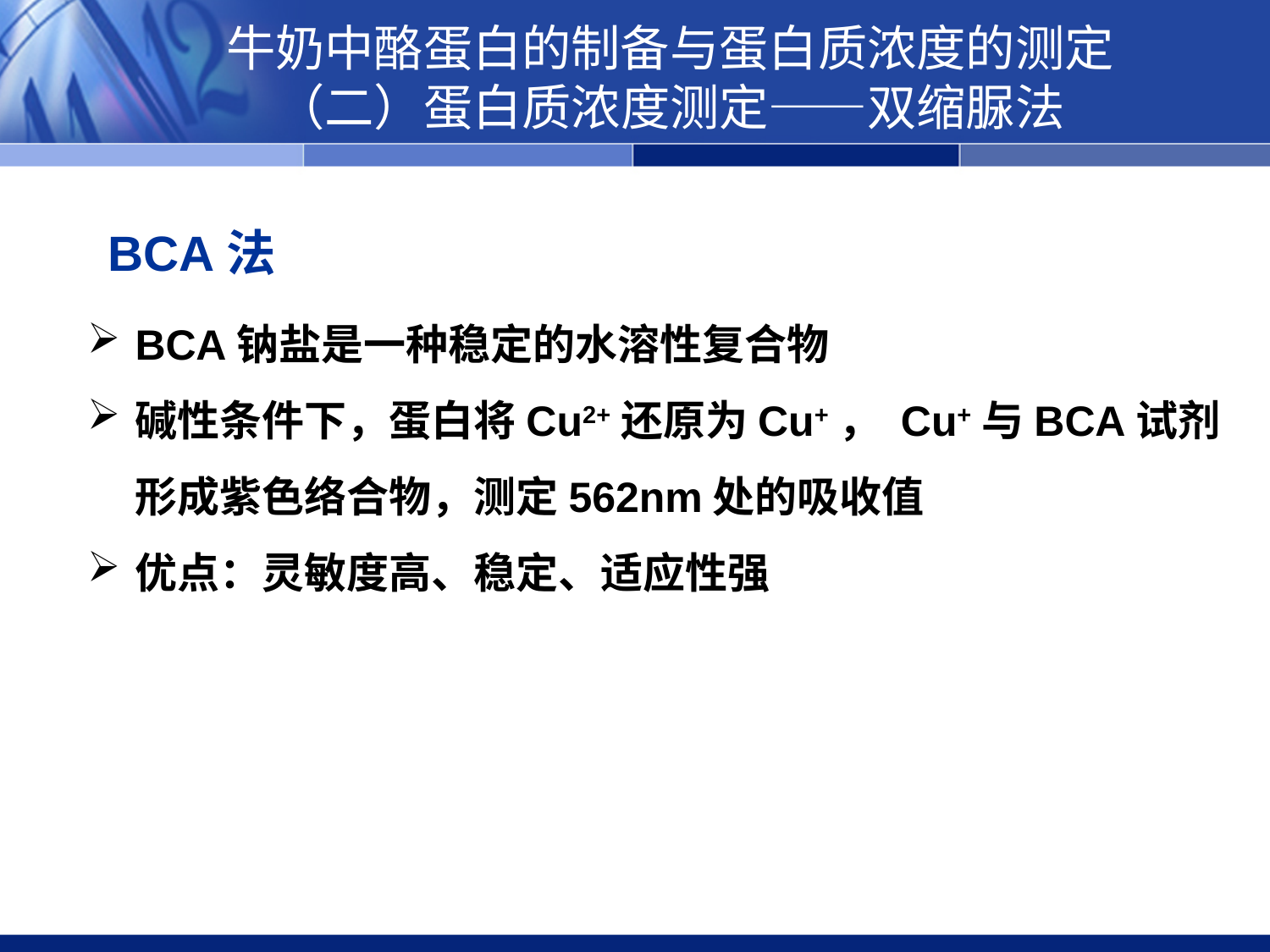

牛奶中酪蛋白的制备与蛋白质浓度的测定
（二）蛋白质浓度测定——双缩脲法
BCA法
BCA钠盐是一种稳定的水溶性复合物
碱性条件下，蛋白将Cu2+还原为Cu+， Cu+与BCA试剂形成紫色络合物，测定562nm处的吸收值
优点：灵敏度高、稳定、适应性强